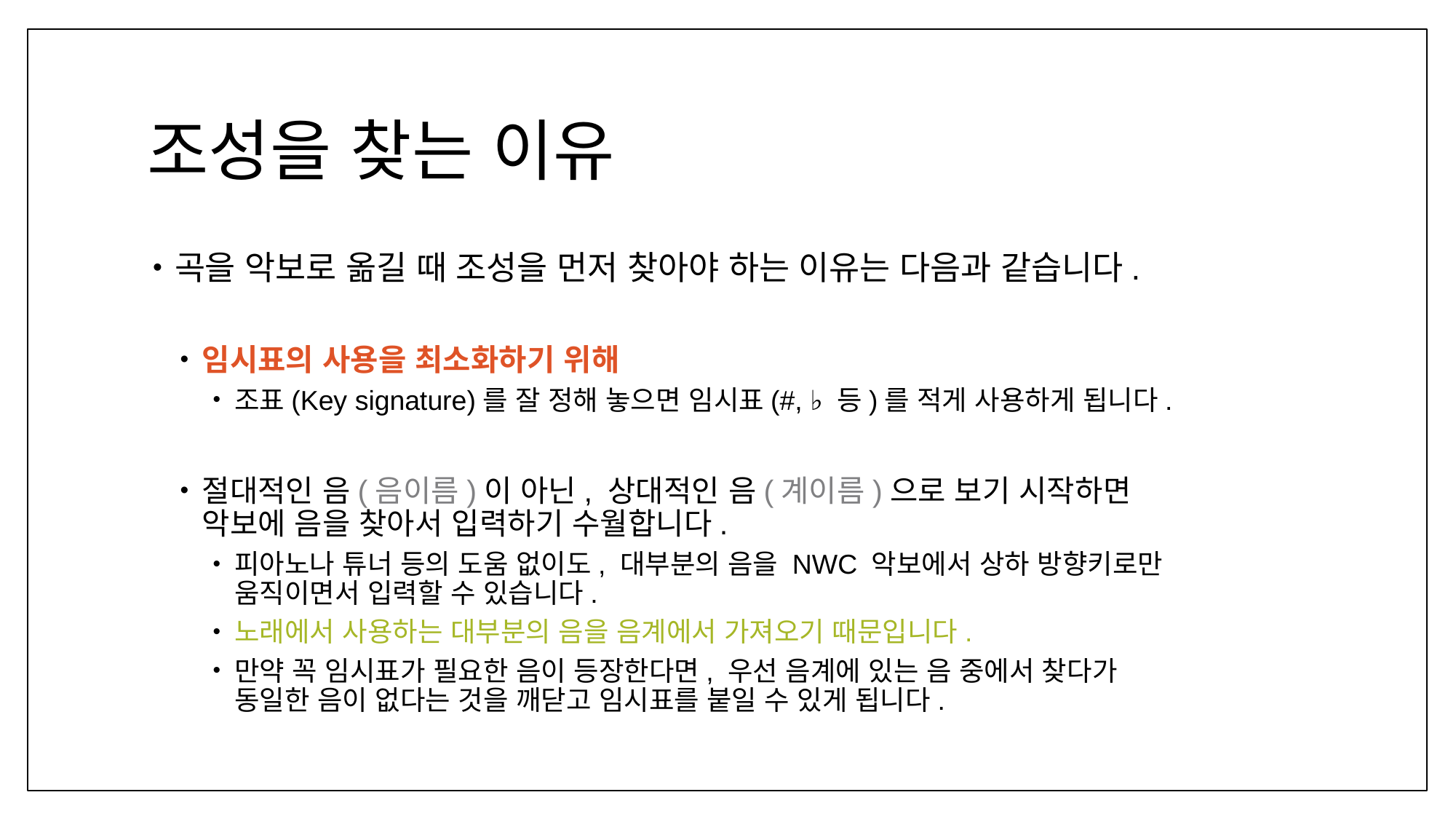

# 조성을 찾는 이유
곡을 악보로 옮길 때 조성을 먼저 찾아야 하는 이유는 다음과 같습니다.

임시표의 사용을 최소화하기 위해
조표(Key signature)를 잘 정해 놓으면 임시표(#, ♭ 등)를 적게 사용하게 됩니다.

절대적인 음(음이름)이 아닌, 상대적인 음(계이름)으로 보기 시작하면
악보에 음을 찾아서 입력하기 수월합니다.
피아노나 튜너 등의 도움 없이도, 대부분의 음을 NWC 악보에서 상하 방향키로만
움직이면서 입력할 수 있습니다.
노래에서 사용하는 대부분의 음을 음계에서 가져오기 때문입니다.
만약 꼭 임시표가 필요한 음이 등장한다면, 우선 음계에 있는 음 중에서 찾다가
동일한 음이 없다는 것을 깨닫고 임시표를 붙일 수 있게 됩니다.